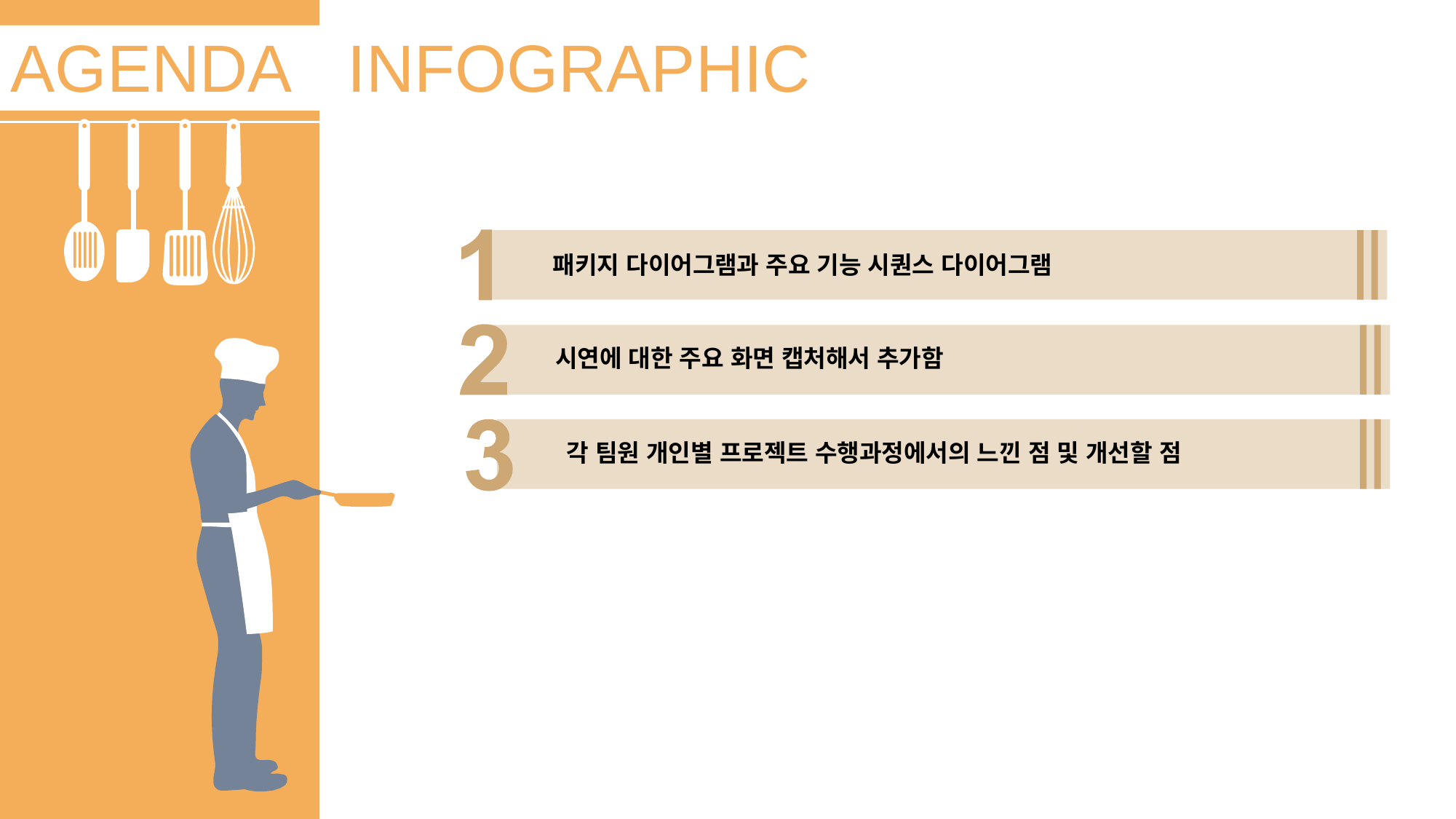

AGENDA
INFOGRAPHIC

패키지 다이어그램과 주요 기능 시퀀스 다이어그램

시연에 대한 주요 화면 캡처해서 추가함

각 팀원 개인별 프로젝트 수행과정에서의 느낀 점 및 개선할 점